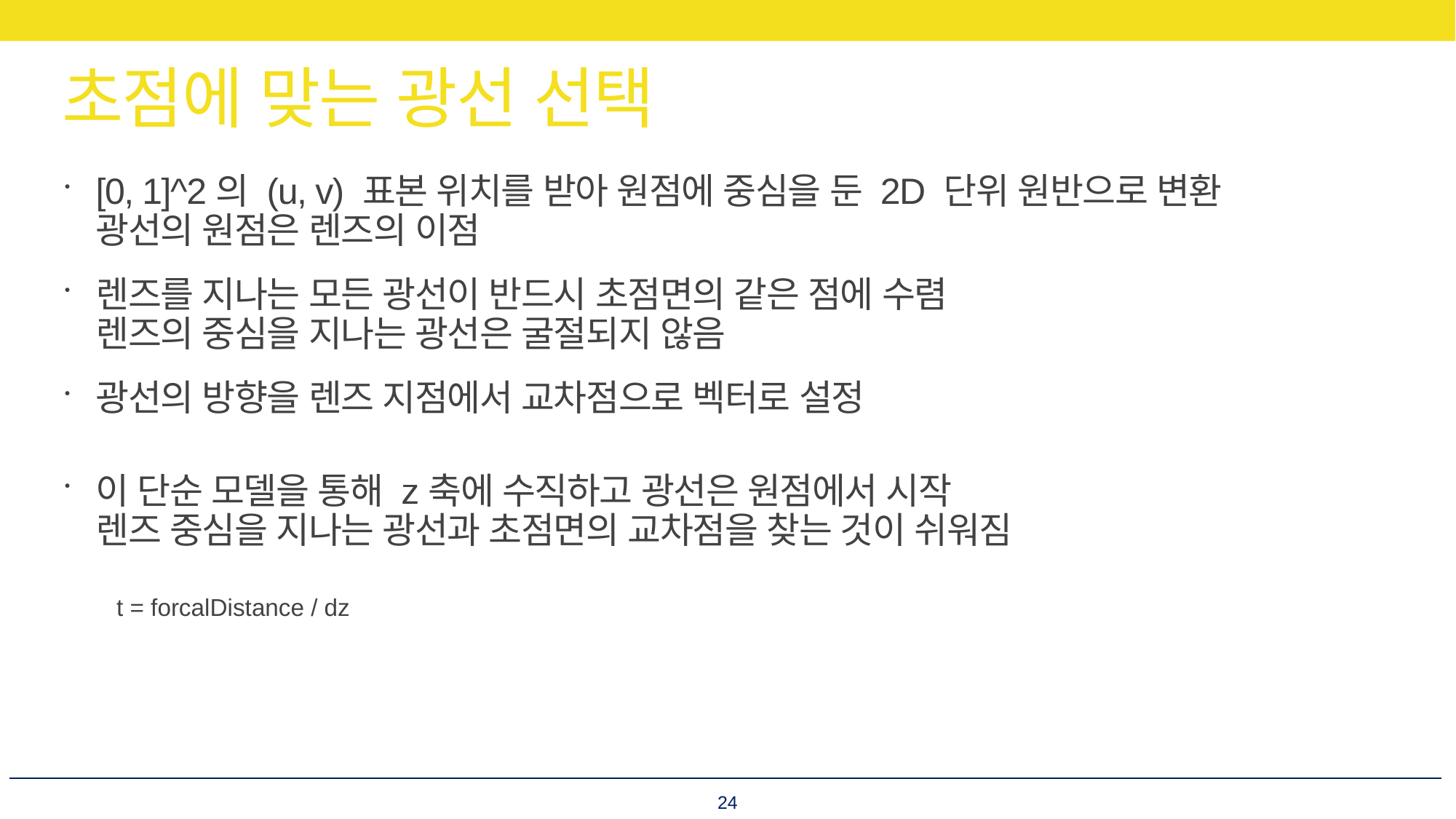

# 초점에 맞는 광선 선택
[0, 1]^2의 (u, v) 표본 위치를 받아 원점에 중심을 둔 2D 단위 원반으로 변환
광선의 원점은 렌즈의 이점

렌즈를 지나는 모든 광선이 반드시 초점면의 같은 점에 수렴
렌즈의 중심을 지나는 광선은 굴절되지 않음

광선의 방향을 렌즈 지점에서 교차점으로 벡터로 설정

이 단순 모델을 통해 z축에 수직하고 광선은 원점에서 시작
렌즈 중심을 지나는 광선과 초점면의 교차점을 찾는 것이 쉬워짐
t = forcalDistance / dz
24